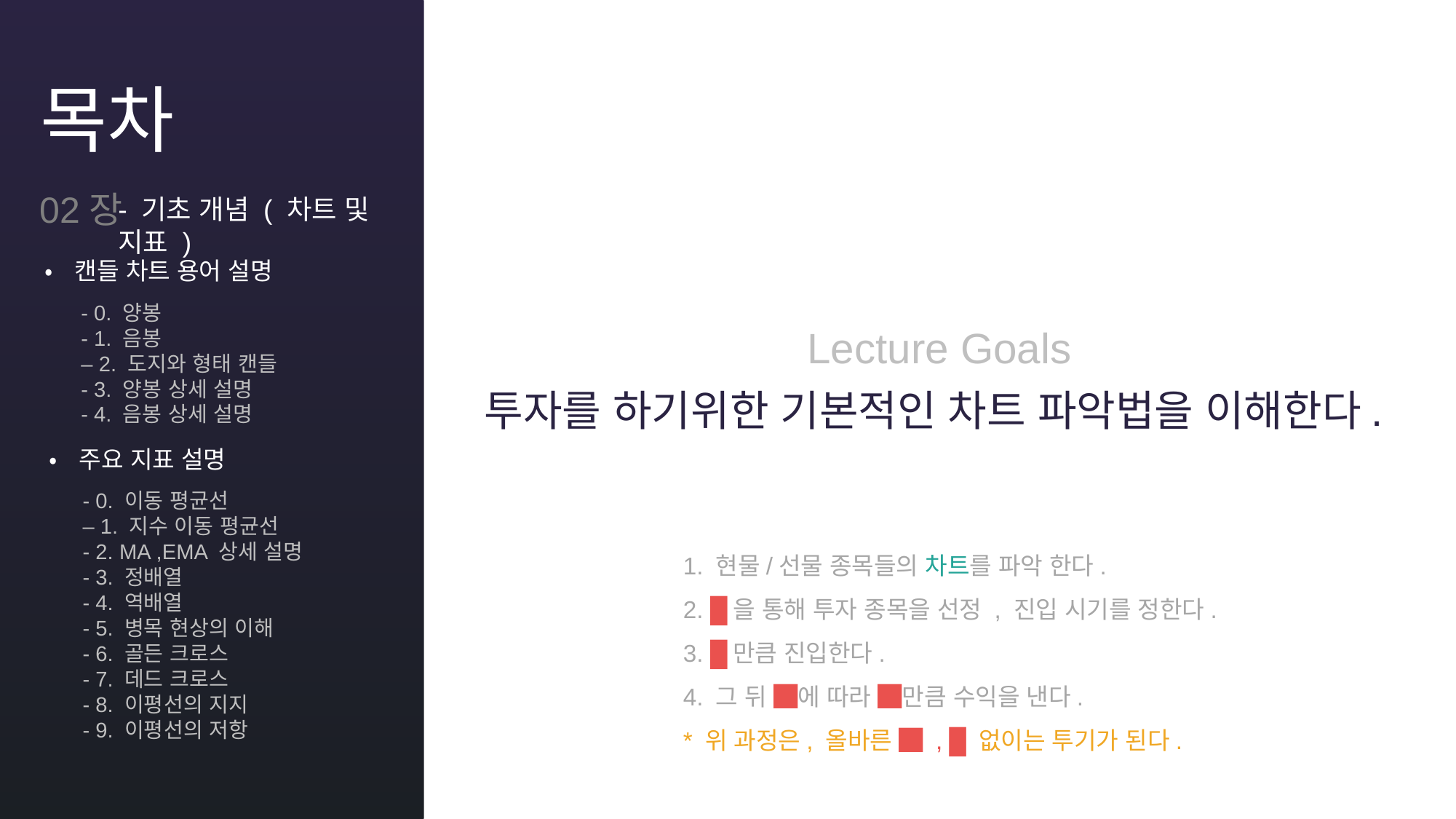

목차
02장
- 기초 개념 ( 차트 및 지표 )
•캔들 차트 용어 설명
- 0. 양봉
- 1. 음봉
– 2. 도지와 형태 캔들
- 3. 양봉 상세 설명
- 4. 음봉 상세 설명
•주요 지표 설명
- 0. 이동 평균선
– 1. 지수 이동 평균선
- 2. MA ,EMA 상세 설명
- 3. 정배열
- 4. 역배열
- 5. 병목 현상의 이해
- 6. 골든 크로스
- 7. 데드 크로스
- 8. 이평선의 지지
- 9. 이평선의 저항
Lecture Goals
투자를 하기위한 기본적인 차트 파악법을 이해한다.
1. 현물/선물 종목들의 차트를 파악 한다.
2. █을 통해 투자 종목을 선정 , 진입 시기를 정한다.
3. █만큼 진입한다.
4. 그 뒤 █에 따라 █만큼 수익을 낸다.
* 위 과정은, 올바른 █ , █ 없이는 투기가 된다.